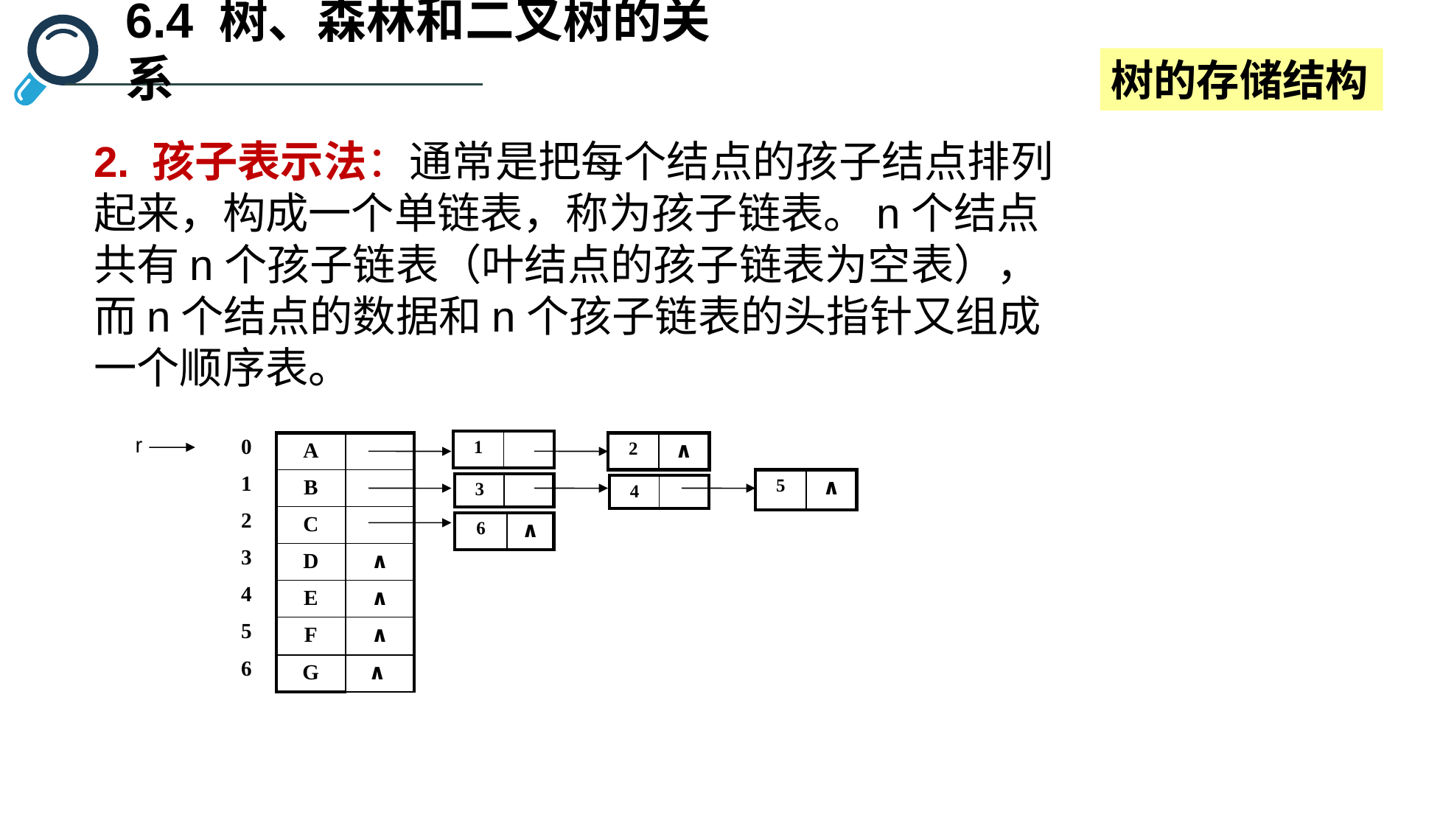

6.4 树、森林和二叉树的关系
树的存储结构
2. 孩子表示法：通常是把每个结点的孩子结点排列起来，构成一个单链表，称为孩子链表。n个结点共有n个孩子链表（叶结点的孩子链表为空表），而n个结点的数据和n个孩子链表的头指针又组成一个顺序表。
r
| 0 |
| --- |
| 1 |
| 2 |
| 3 |
| 4 |
| 5 |
| 6 |
| 1 |  |
| --- | --- |
| A |  |
| --- | --- |
| B |  |
| C |  |
| D | ∧ |
| E | ∧ |
| F | ∧ |
| G | ∧ |
| 2 | ∧ |
| --- | --- |

| 5 | ∧ |
| --- | --- |
| 3 |  |
| --- | --- |
| 4 |  |
| --- | --- |

| 6 | ∧ |
| --- | --- |